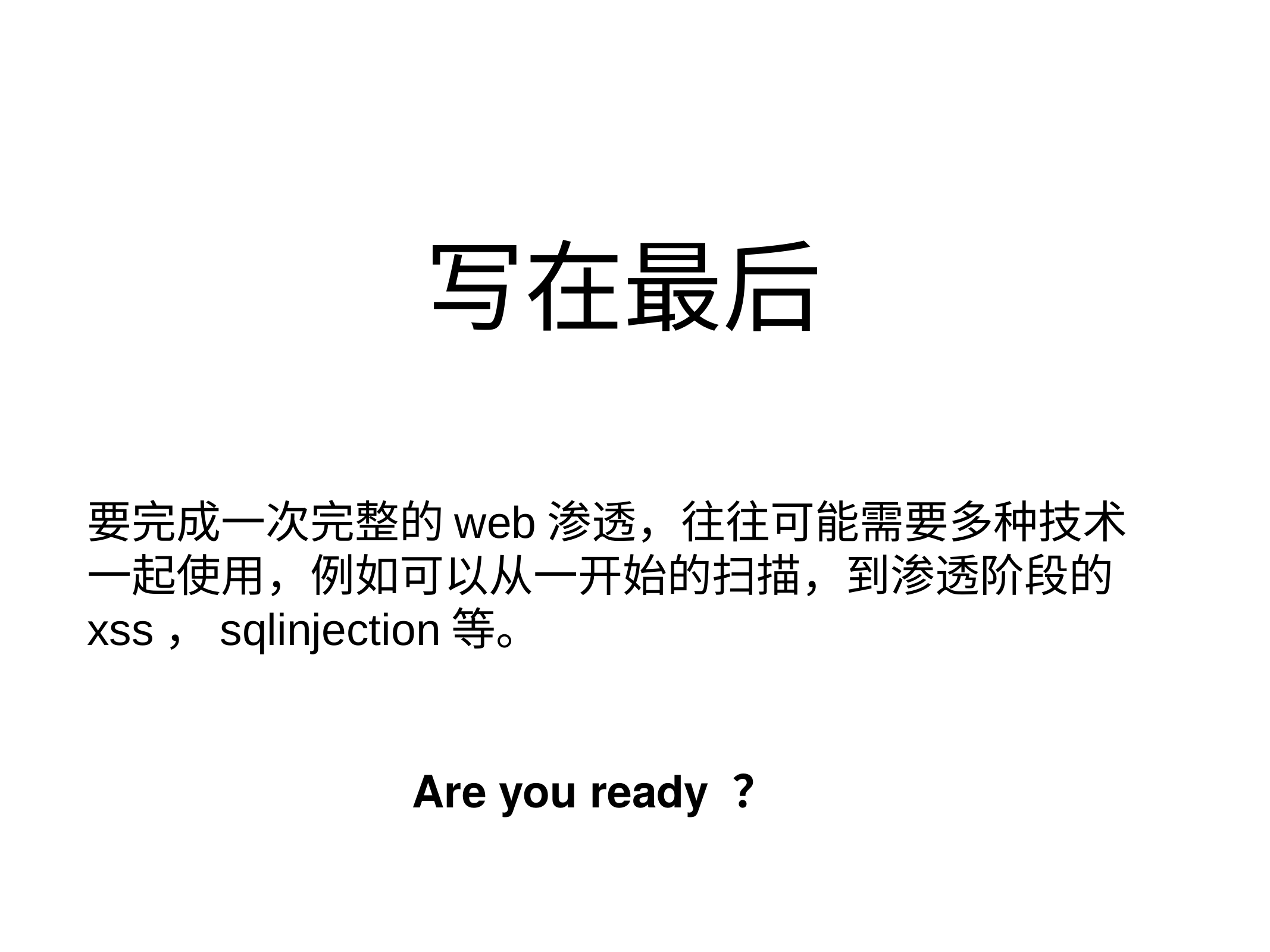

# 写在最后
要完成一次完整的web渗透，往往可能需要多种技术一起使用，例如可以从一开始的扫描，到渗透阶段的xss，sqlinjection等。
Are you ready ？